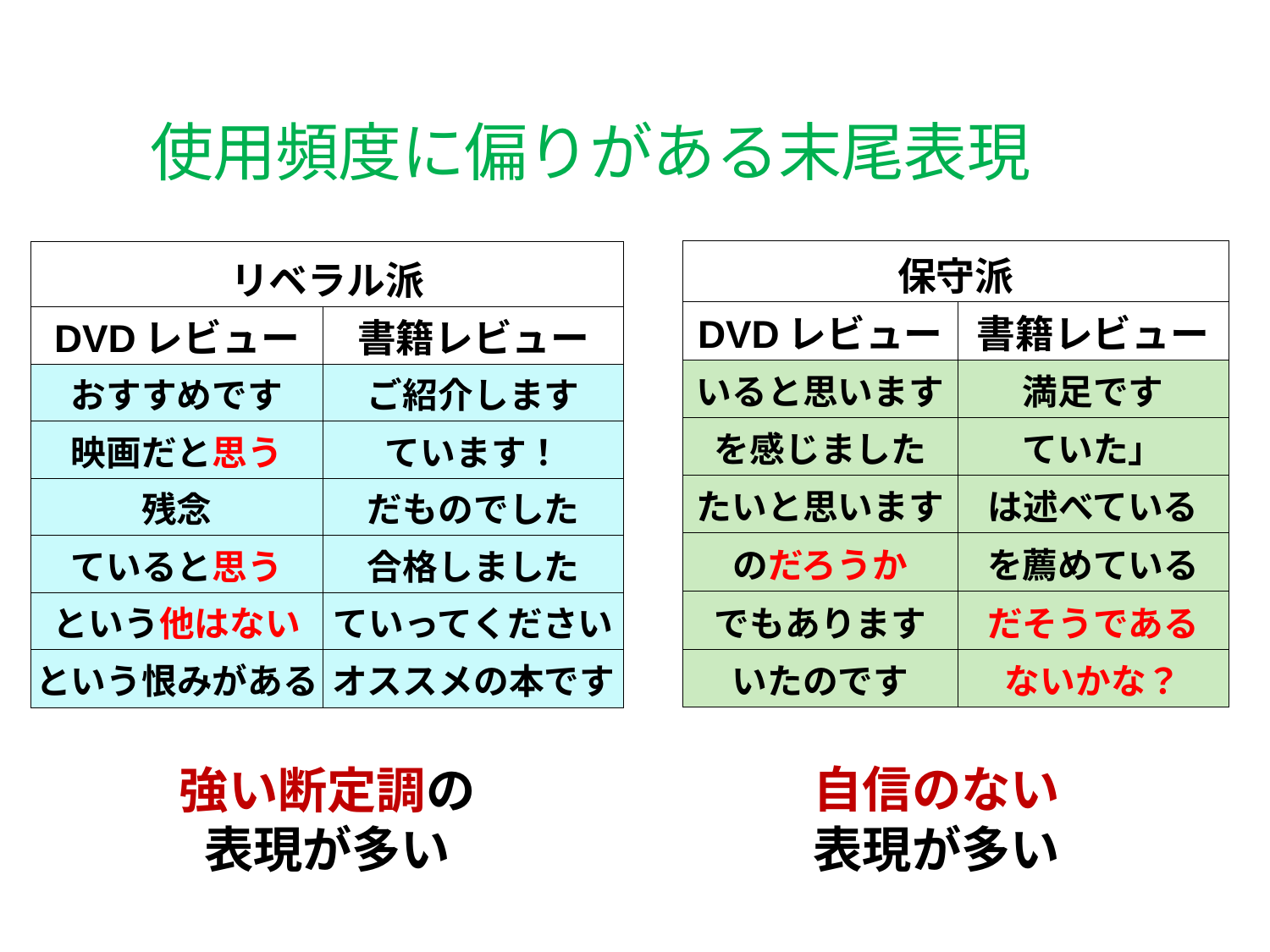

使用頻度に偏りがある末尾表現
| 保守派 |  |
| --- | --- |
| DVDレビュー | 書籍レビュー |
| いると思います | 満足です |
| を感じました | ていた」 |
| たいと思います | は述べている |
| のだろうか | を薦めている |
| でもあります | だそうである |
| いたのです | ないかな？ |
| リベラル派 |  |
| --- | --- |
| DVDレビュー | 書籍レビュー |
| おすすめです | ご紹介します |
| 映画だと思う | ています！ |
| 残念 | だものでした |
| ていると思う | 合格しました |
| という他はない | ていってください |
| という恨みがある | オススメの本です |
自信のない
表現が多い
強い断定調の
表現が多い